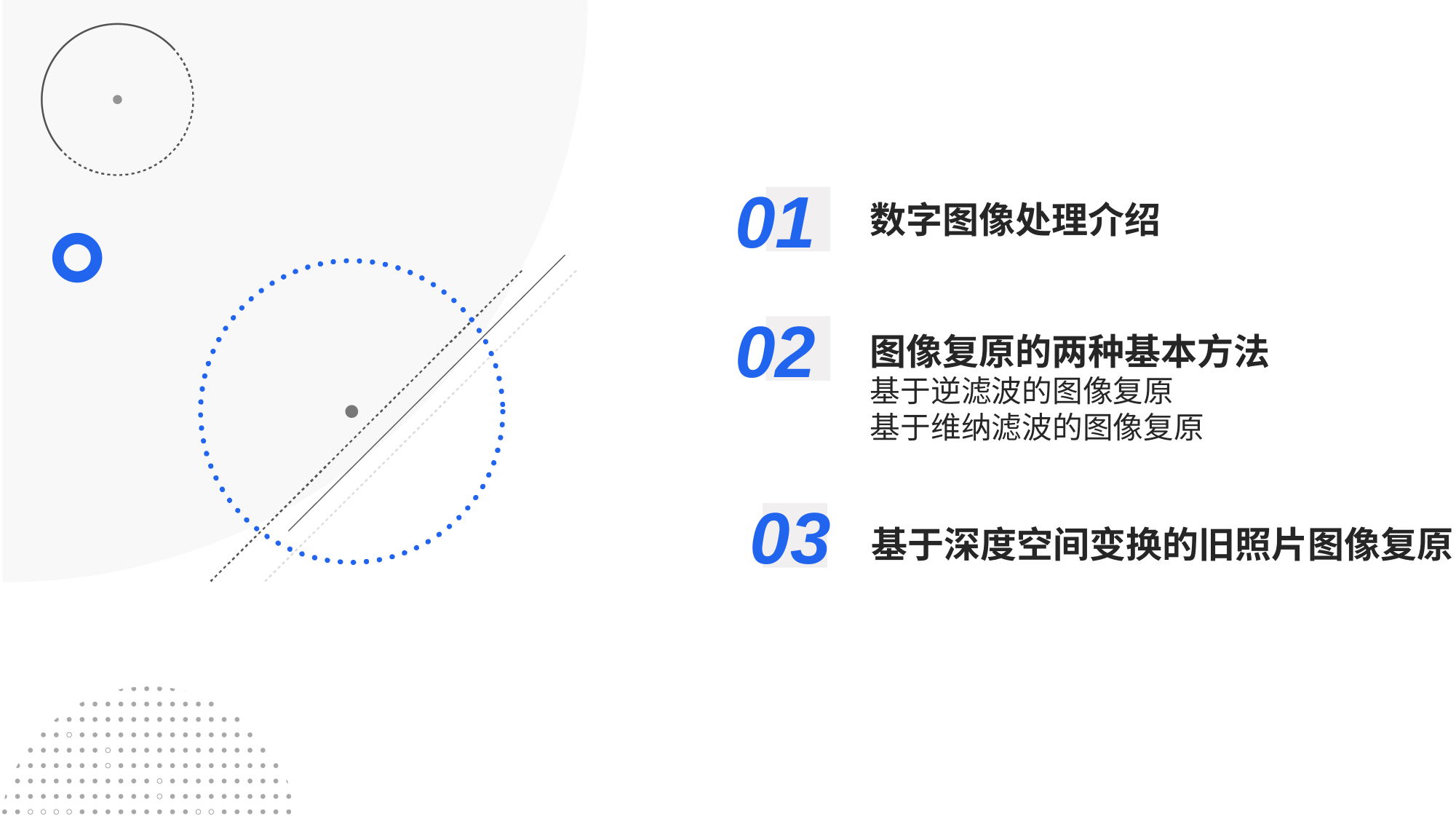

01

数字图像处理介绍
02

图像复原的两种基本方法
基于逆滤波的图像复原
基于维纳滤波的图像复原

03

基于深度空间变换的旧照片图像复原